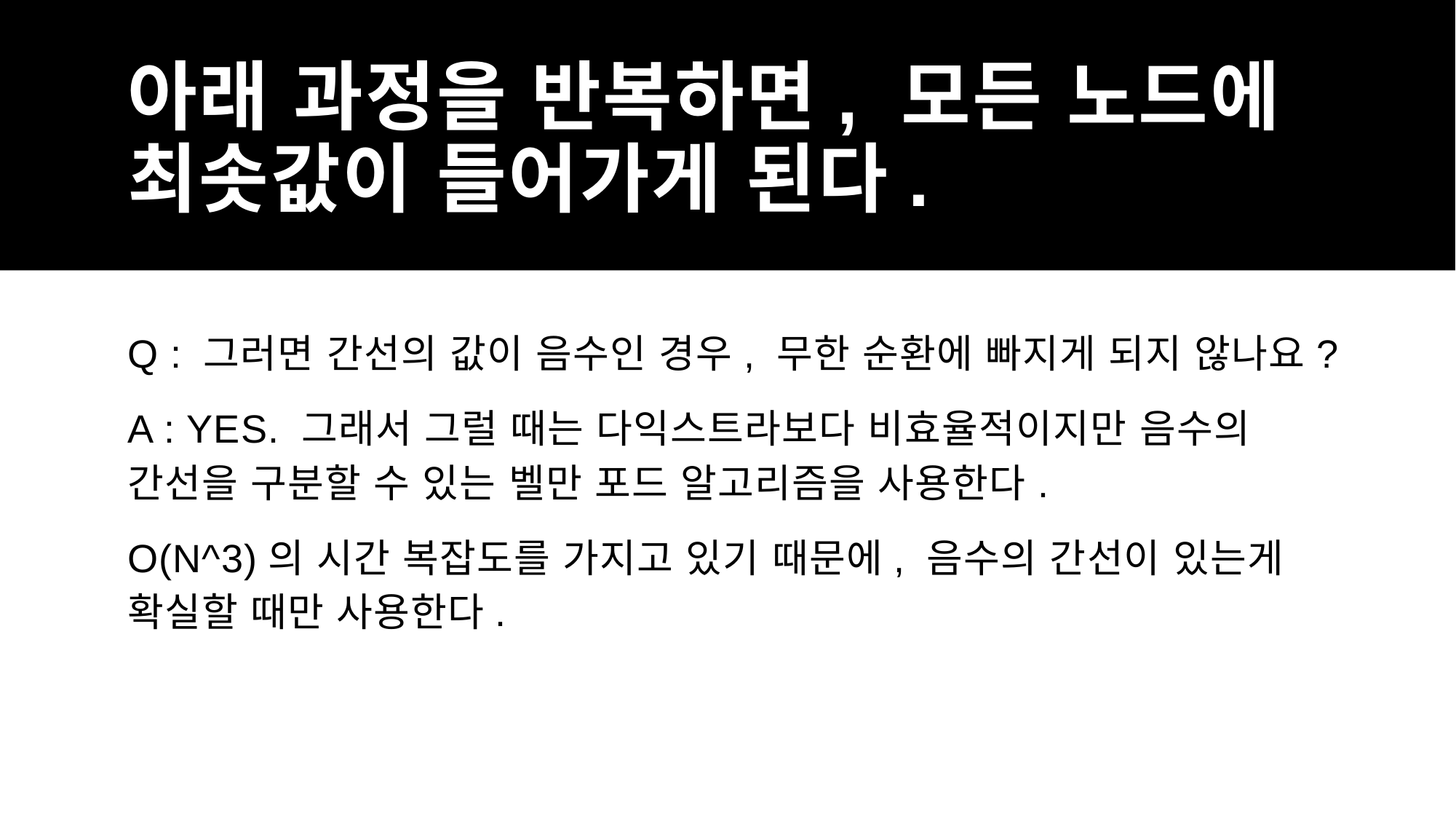

# 아래 과정을 반복하면, 모든 노드에 최솟값이 들어가게 된다.
Q : 그러면 간선의 값이 음수인 경우, 무한 순환에 빠지게 되지 않나요?
A : YES. 그래서 그럴 때는 다익스트라보다 비효율적이지만 음수의 간선을 구분할 수 있는 벨만 포드 알고리즘을 사용한다.
O(N^3)의 시간 복잡도를 가지고 있기 때문에, 음수의 간선이 있는게 확실할 때만 사용한다.